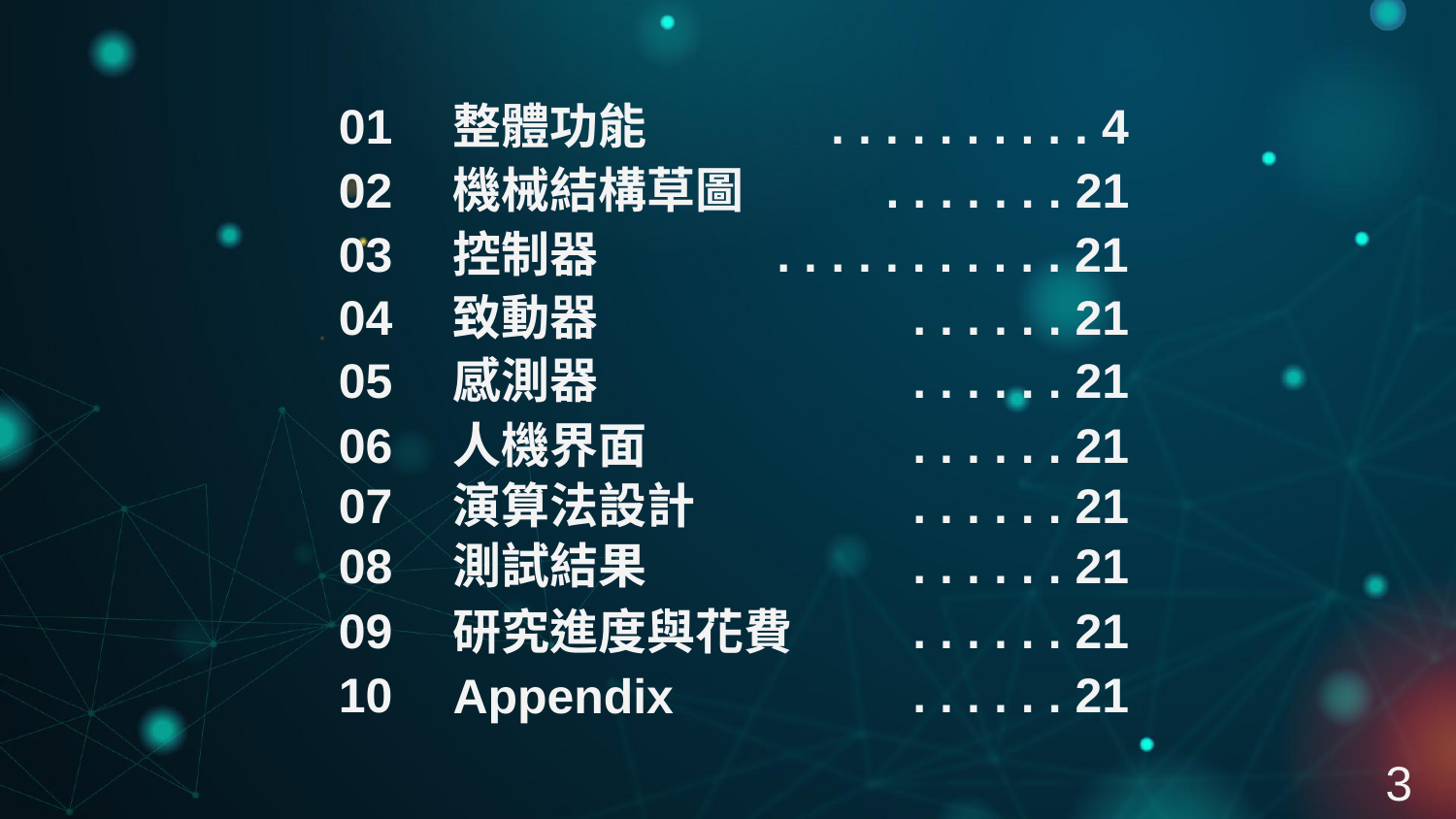

01
 . . . . . . . . . . 4
整體功能
02
 . . . . . . . 21
機械結構草圖
03
 . . . . . . . . . . . 21
控制器
04
 . . . . . . 21
致動器
05
 . . . . . . 21
感測器
06
 . . . . . . 21
人機界面
07
 . . . . . . 21
演算法設計
08
 . . . . . . 21
測試結果
09
 . . . . . . 21
研究進度與花費
10
 . . . . . . 21
Appendix